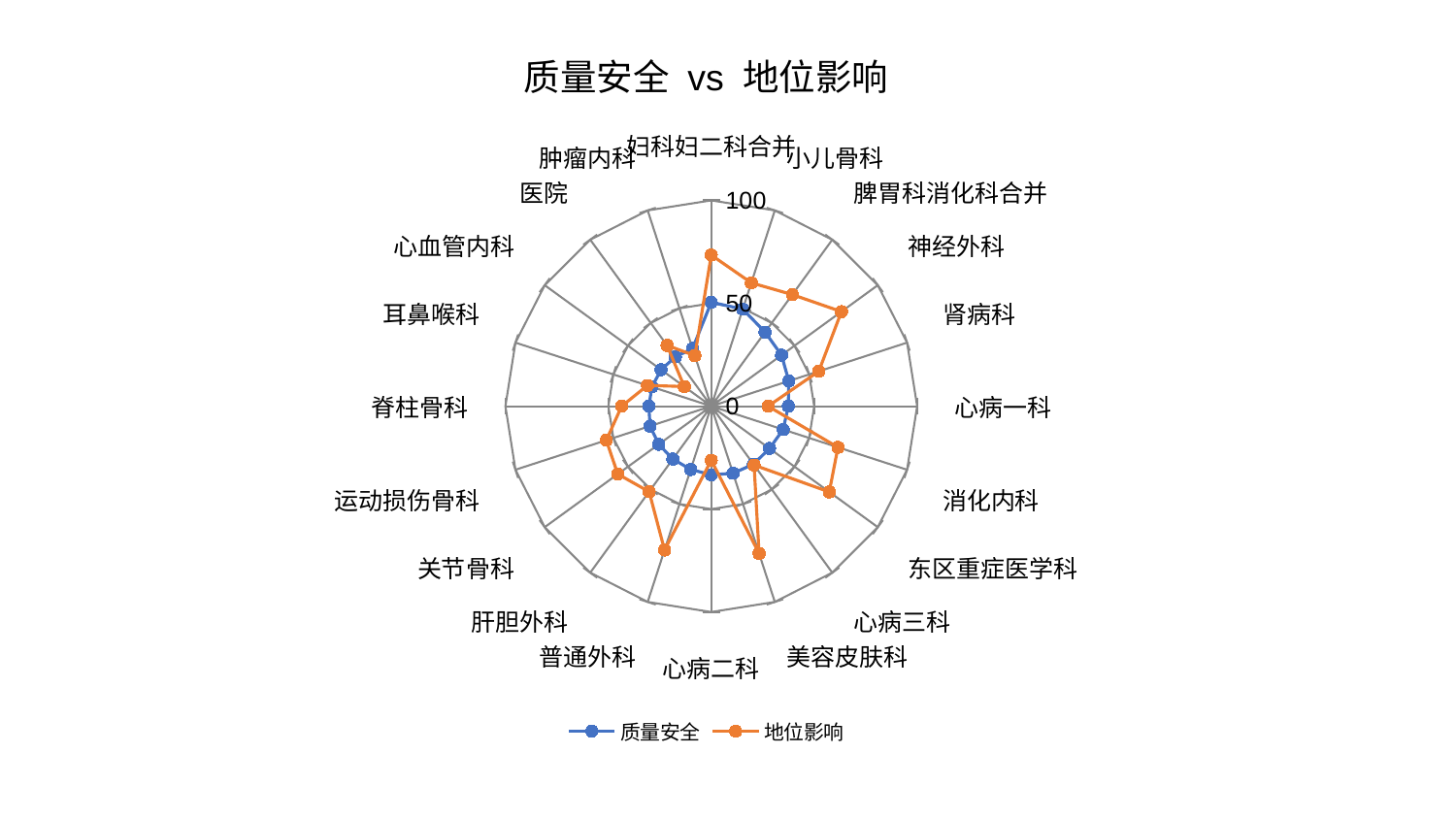

### Chart: 质量安全 vs 地位影响

| Category | 质量安全 | 地位影响 |
|---|---|---|
| 妇科妇二科合并 | 50.50771842951208 | 73.42426523826703 |
| 小儿骨科 | 49.56633772292795 | 63.0212032391669 |
| 脾胃科消化科合并 | 44.478691963668794 | 67.0181174297457 |
| 神经外科 | 42.219233939355895 | 78.16723954000999 |
| 肾病科 | 39.60807525780814 | 54.93370745854508 |
| 心病一科 | 37.44221336116528 | 27.596179196383208 |
| 消化内科 | 36.73039834398852 | 64.71201575794782 |
| 东区重症医学科 | 34.96938605359185 | 70.87423402850087 |
| 心病三科 | 34.85918962611525 | 35.38973023175233 |
| 美容皮肤科 | 34.29766510739201 | 75.21333782022373 |
| 心病二科 | 33.36390251199739 | 26.26676713247599 |
| 普通外科 | 32.33048727657747 | 73.45814545769001 |
| 肝胆外科 | 31.777852258321268 | 51.37471785113885 |
| 关节骨科 | 31.545167961181864 | 56.133953850166414 |
| 运动损伤骨科 | 31.27919446457065 | 53.60705213736989 |
| 脊柱骨科 | 30.328450696220347 | 43.52435581289816 |
| 耳鼻喉科 | 30.311695309853654 | 32.58553695918882 |
| 心血管内科 | 30.15631794965946 | 16.213209325380337 |
| 医院 | 29.656076414679877 | 36.52380263380355 |
| 肿瘤内科 | 29.459536809021706 | 25.8225996268262 |
12